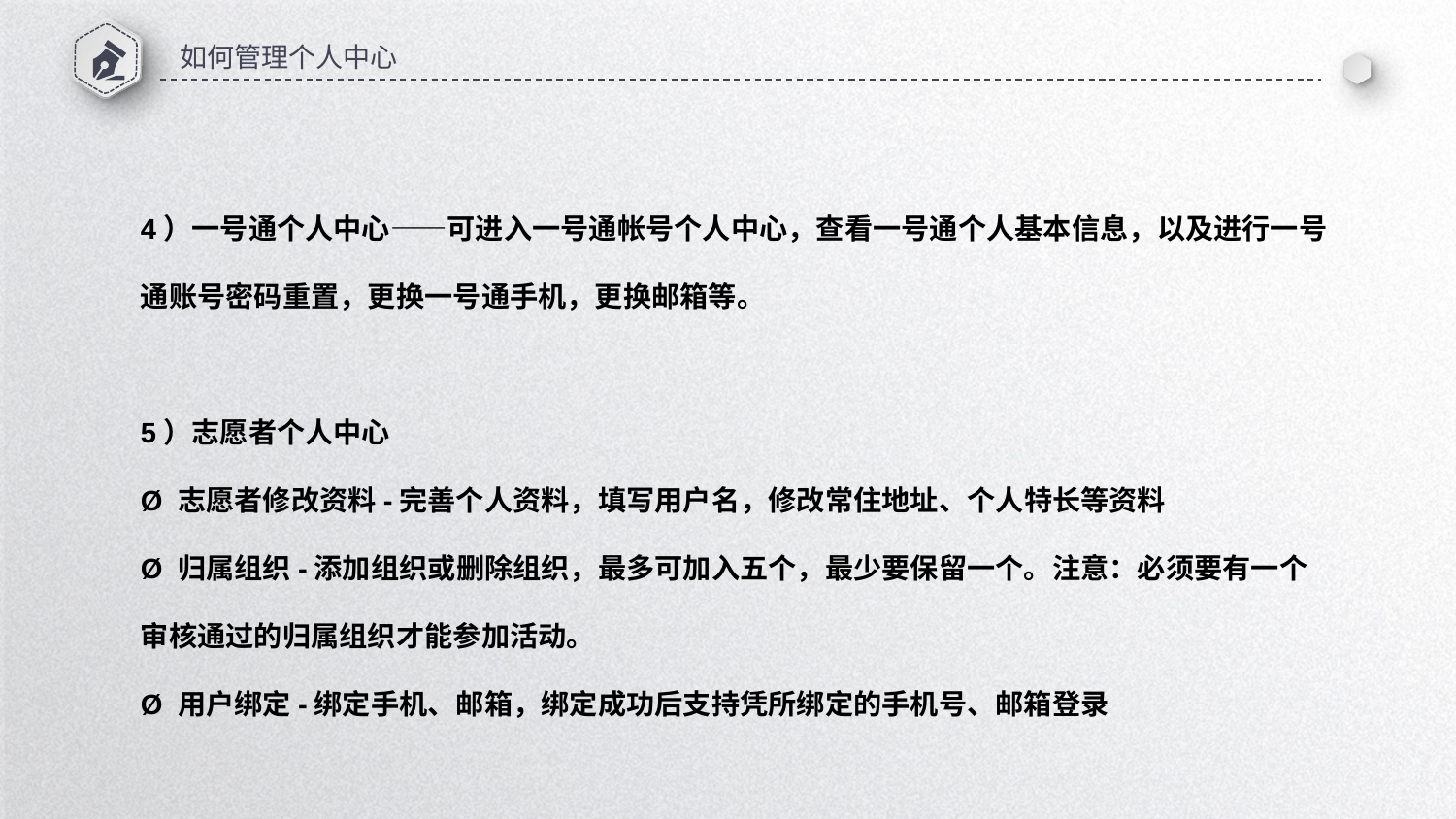

如何管理个人中心

4）一号通个人中心——可进入一号通帐号个人中心，查看一号通个人基本信息，以及进行一号通账号密码重置，更换一号通手机，更换邮箱等。

5）志愿者个人中心
Ø 志愿者修改资料-完善个人资料，填写用户名，修改常住地址、个人特长等资料
Ø 归属组织-添加组织或删除组织，最多可加入五个，最少要保留一个。注意：必须要有一个审核通过的归属组织才能参加活动。
Ø 用户绑定-绑定手机、邮箱，绑定成功后支持凭所绑定的手机号、邮箱登录